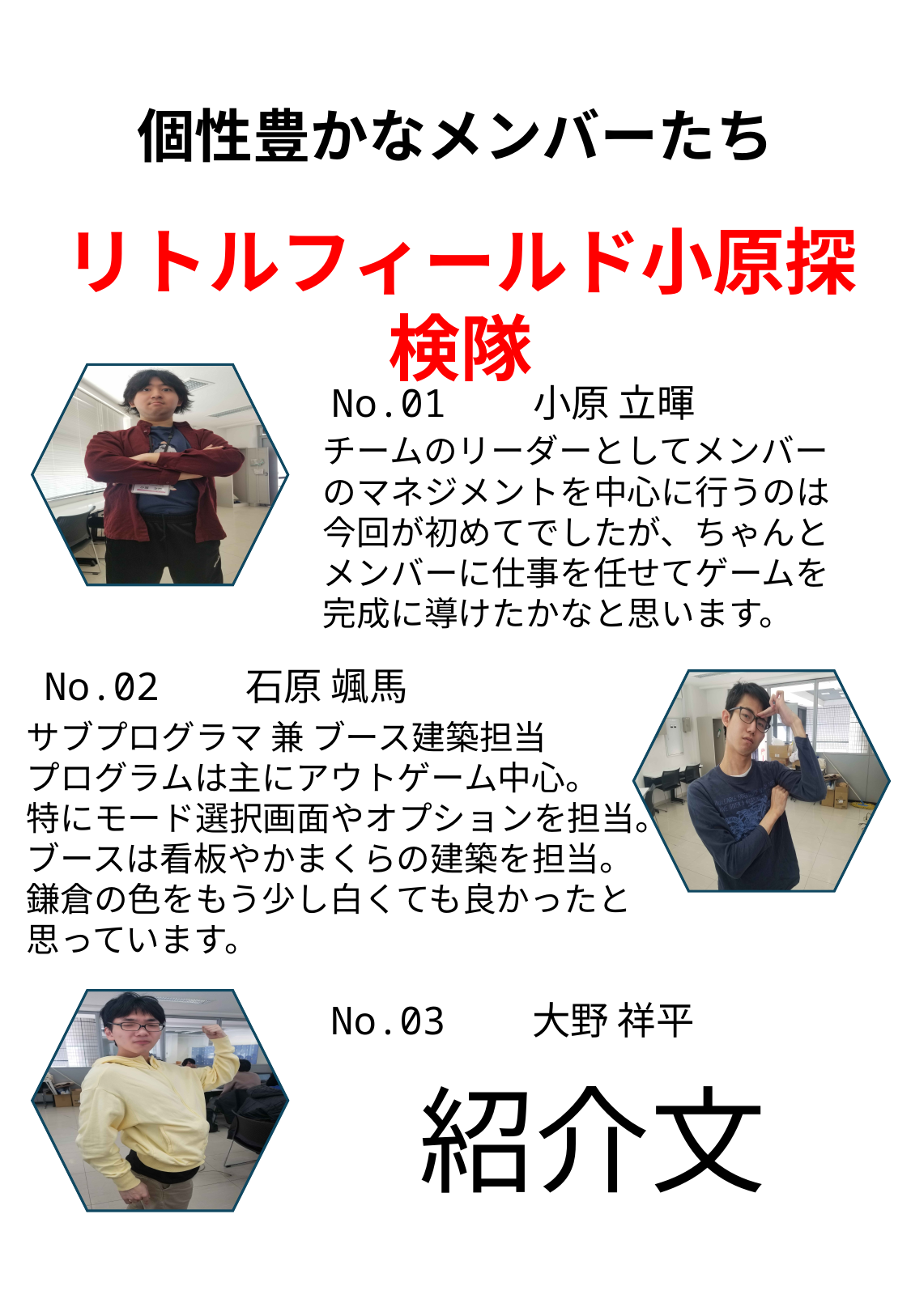

個性豊かなメンバーたち
リトルフィールド小原探検隊

No.01　　小原 立暉
チームのリーダーとしてメンバーのマネジメントを中心に行うのは今回が初めてでしたが、ちゃんとメンバーに仕事を任せてゲームを完成に導けたかなと思います。
No.02　　石原 颯馬

サブプログラマ 兼 ブース建築担当
プログラムは主にアウトゲーム中心。
特にモード選択画面やオプションを担当。
ブースは看板やかまくらの建築を担当。
鎌倉の色をもう少し白くても良かったと思っています。

No.03　　大野 祥平
紹介文